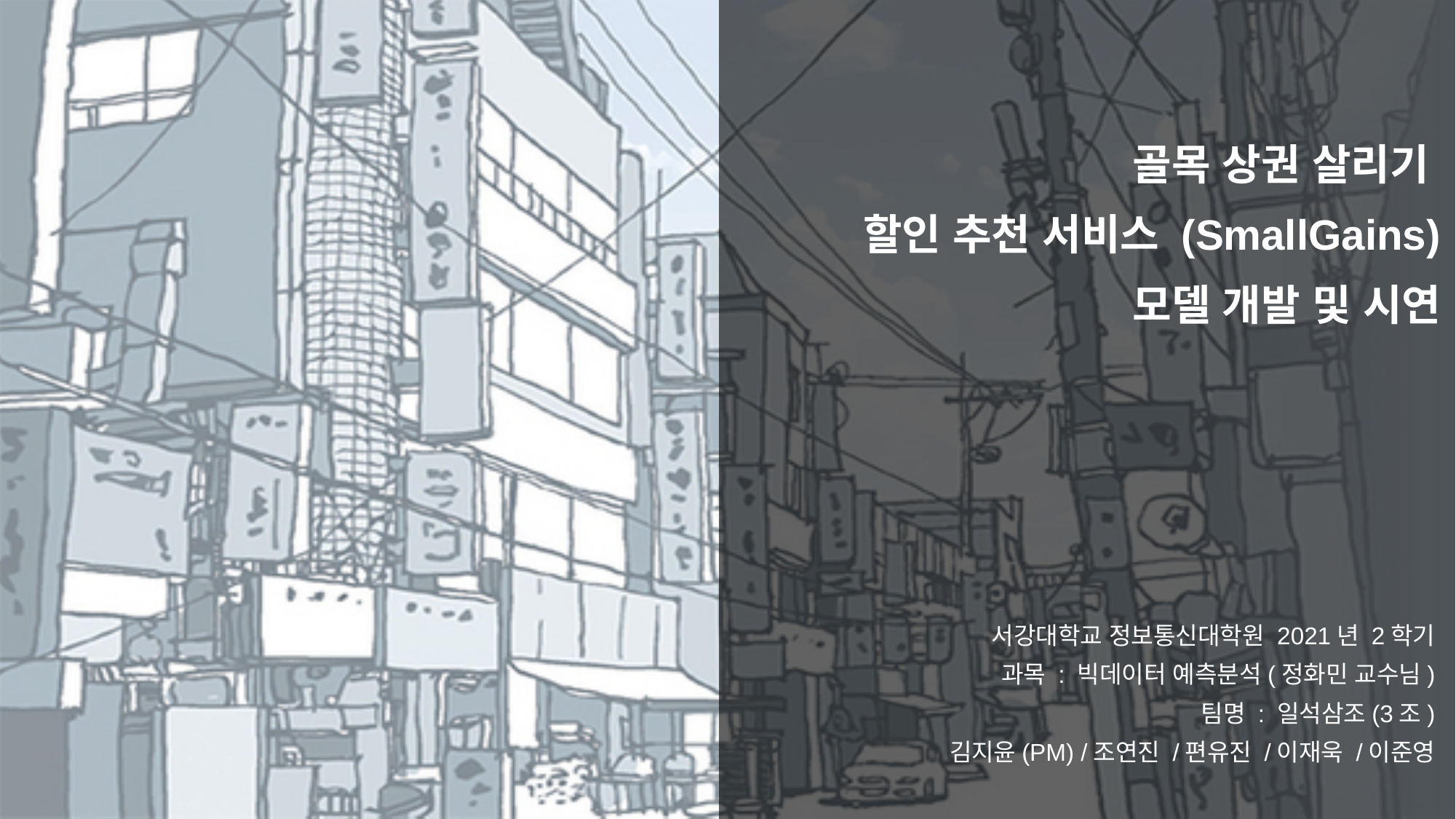

골목 상권 살리기
할인 추천 서비스 (SmallGains)
모델 개발 및 시연
서강대학교 정보통신대학원 2021년 2학기
과목 : 빅데이터 예측분석(정화민 교수님)
팀명 : 일석삼조(3조)
김지윤(PM) /조연진 /편유진 /이재욱 /이준영